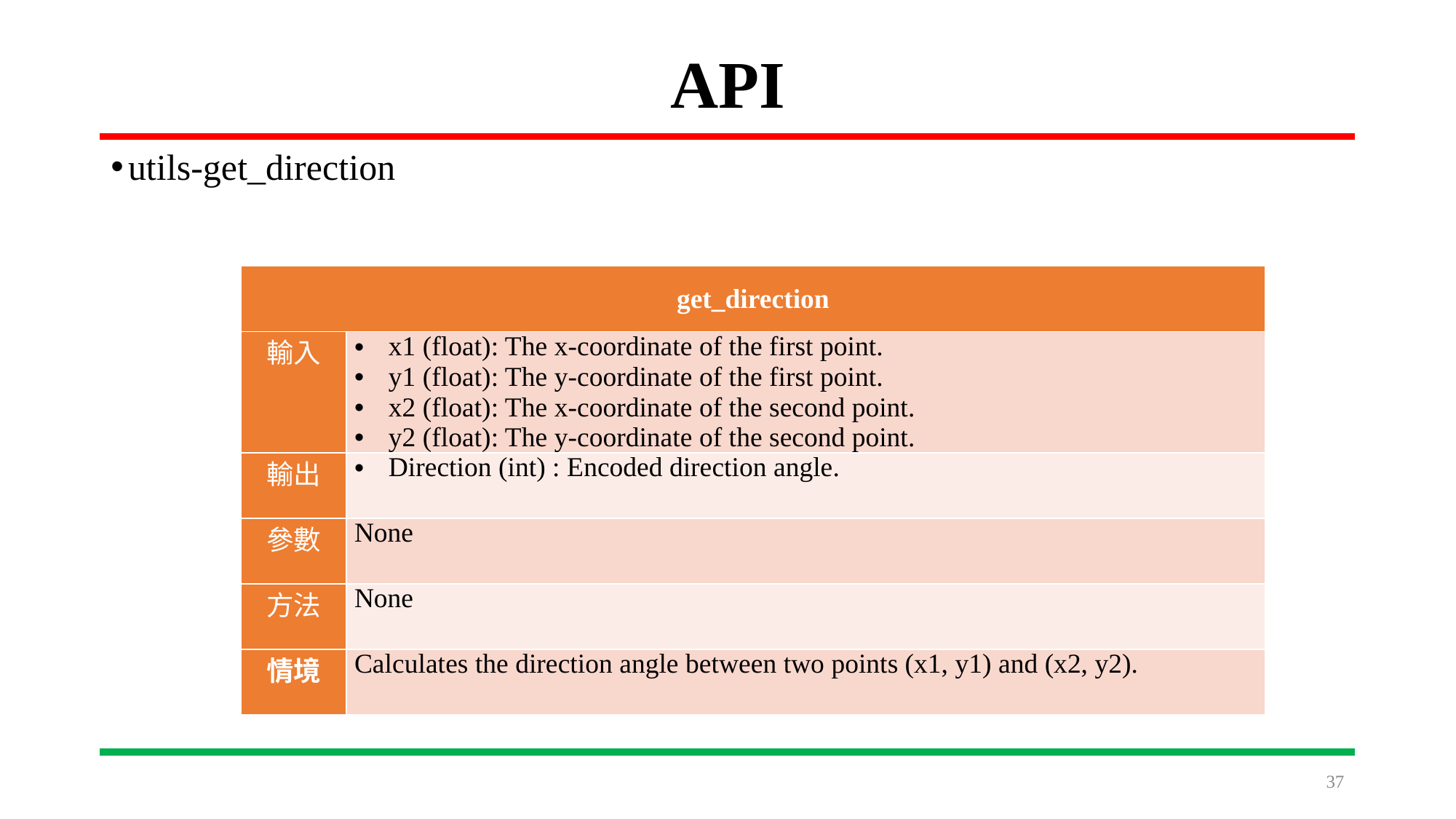

# API
utils-get_direction
| get\_direction |  |
| --- | --- |
| 輸入 | x1 (float): The x-coordinate of the first point. y1 (float): The y-coordinate of the first point. x2 (float): The x-coordinate of the second point. y2 (float): The y-coordinate of the second point. |
| 輸出 | Direction (int) : Encoded direction angle. |
| 參數 | None |
| 方法 | None |
| 情境 | Calculates the direction angle between two points (x1, y1) and (x2, y2). |
37